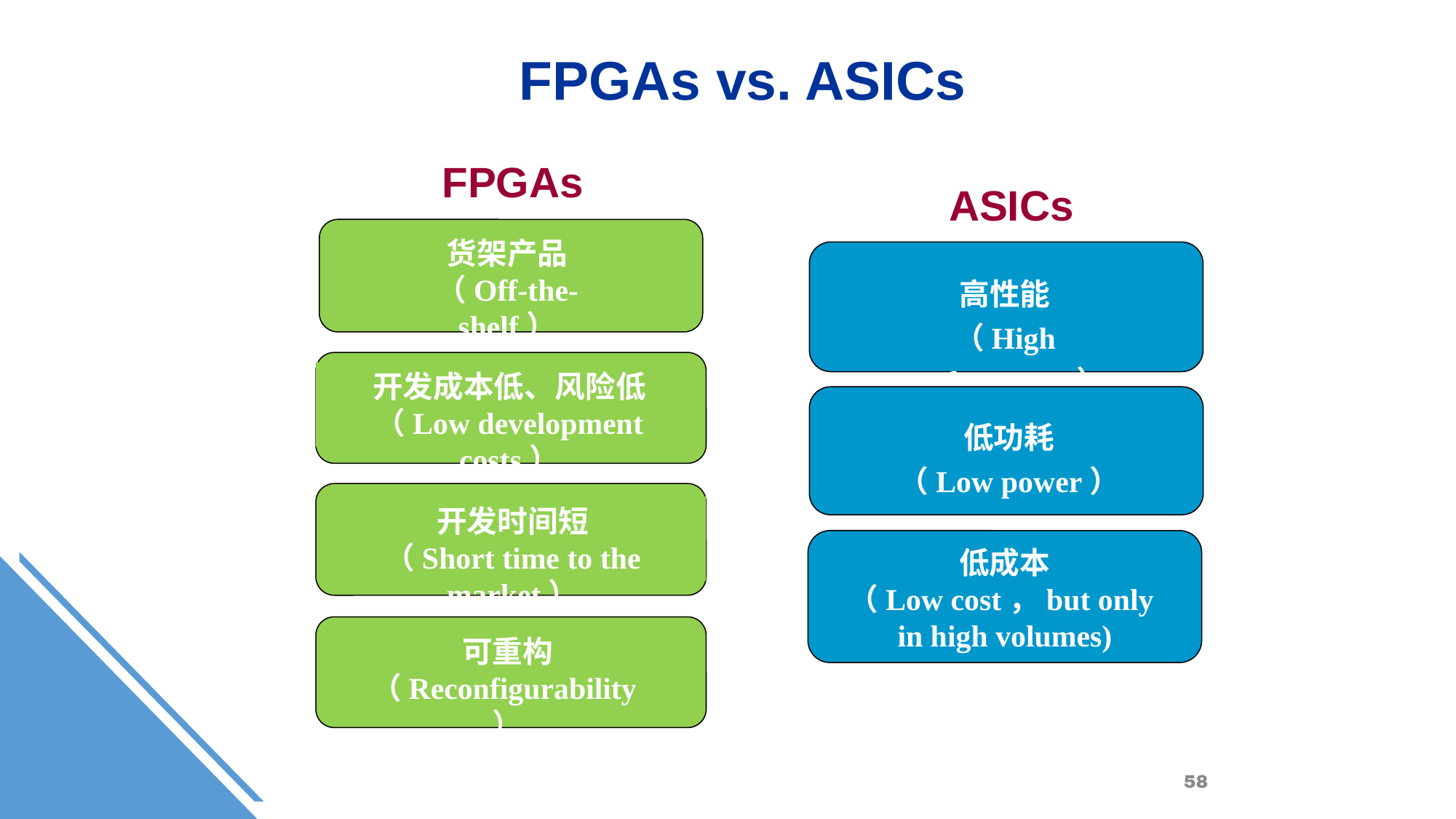

FPGAs vs. ASICs
FPGAs
ASICs

货架产品
（Off-the-shelf）

开发成本低、风险低
（Low development costs）

开发时间短
（Short time to the market）

可重构
（Reconfigurability）

高性能
（High performance）

低功耗
（Low power）

低成本
（Low cost，but only
in high volumes)
58